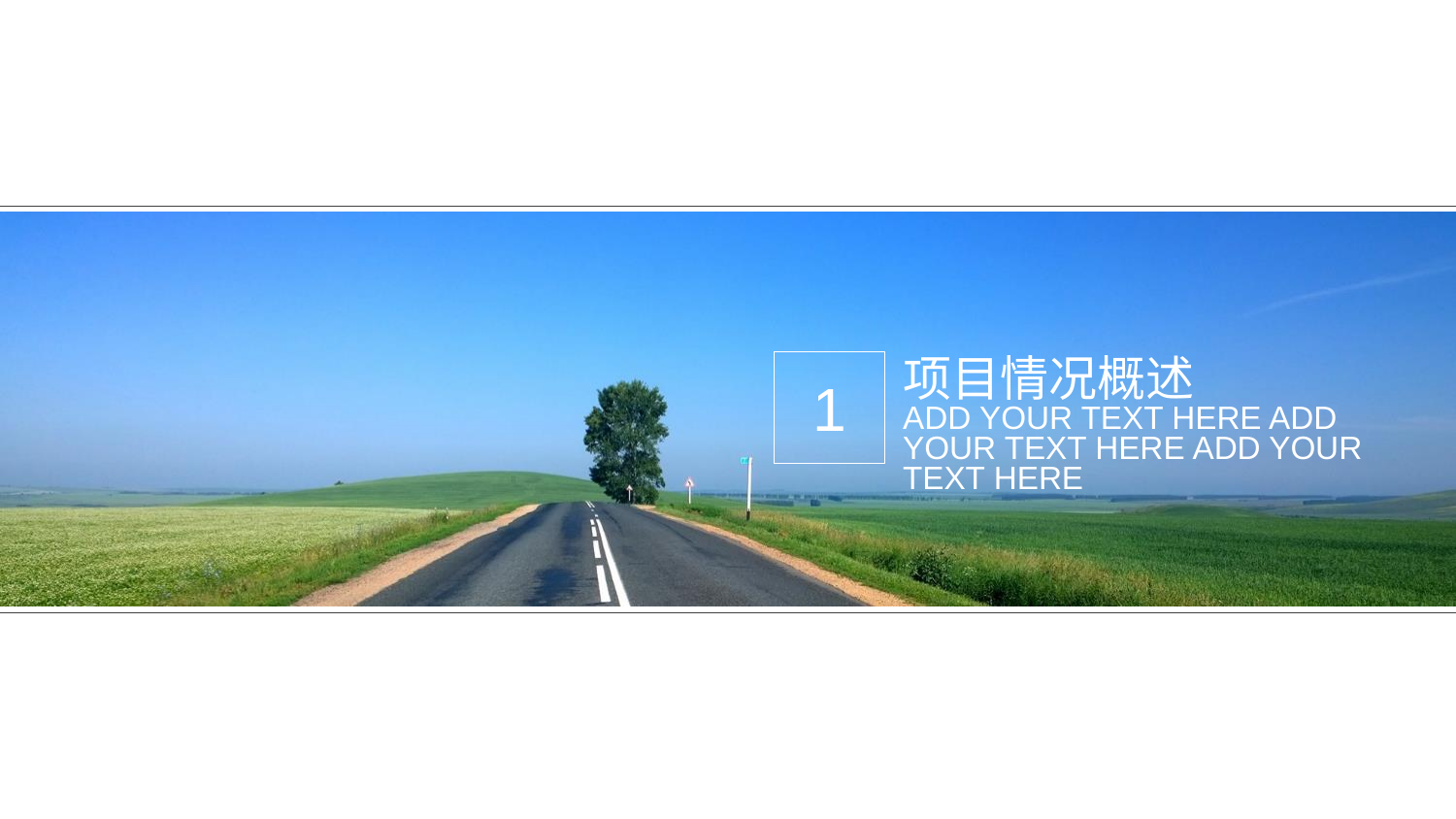

项目情况概述

1
ADD YOUR TEXT HERE ADD YOUR TEXT HERE ADD YOUR TEXT HERE